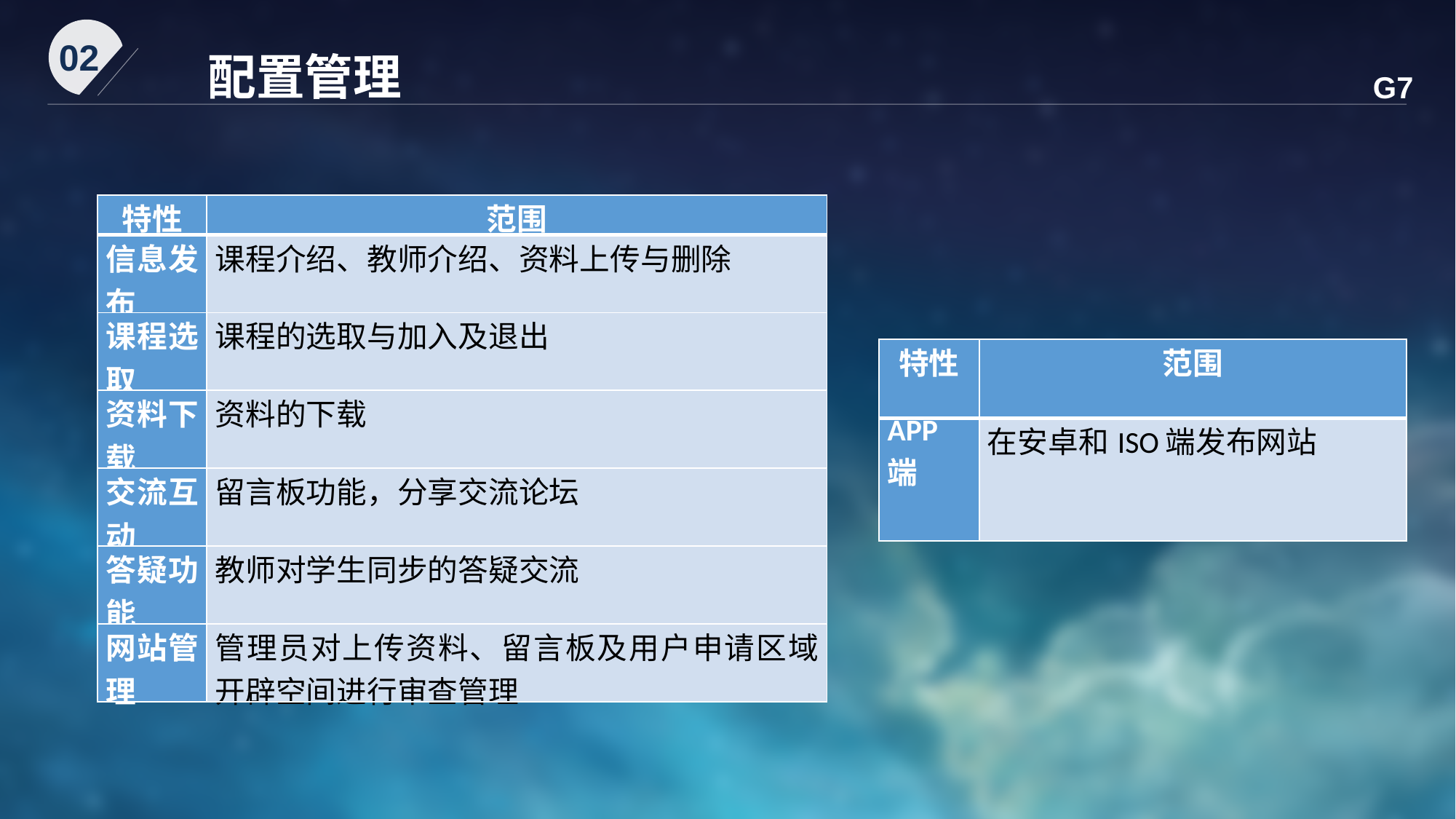

02
配置管理
G7
| 特性 | 范围 |
| --- | --- |
| 信息发布 | 课程介绍、教师介绍、资料上传与删除 |
| 课程选取 | 课程的选取与加入及退出 |
| 资料下载 | 资料的下载 |
| 交流互动 | 留言板功能，分享交流论坛 |
| 答疑功能 | 教师对学生同步的答疑交流 |
| 网站管理 | 管理员对上传资料、留言板及用户申请区域开辟空间进行审查管理 |
| 特性 | 范围 |
| --- | --- |
| APP端 | 在安卓和ISO端发布网站 |